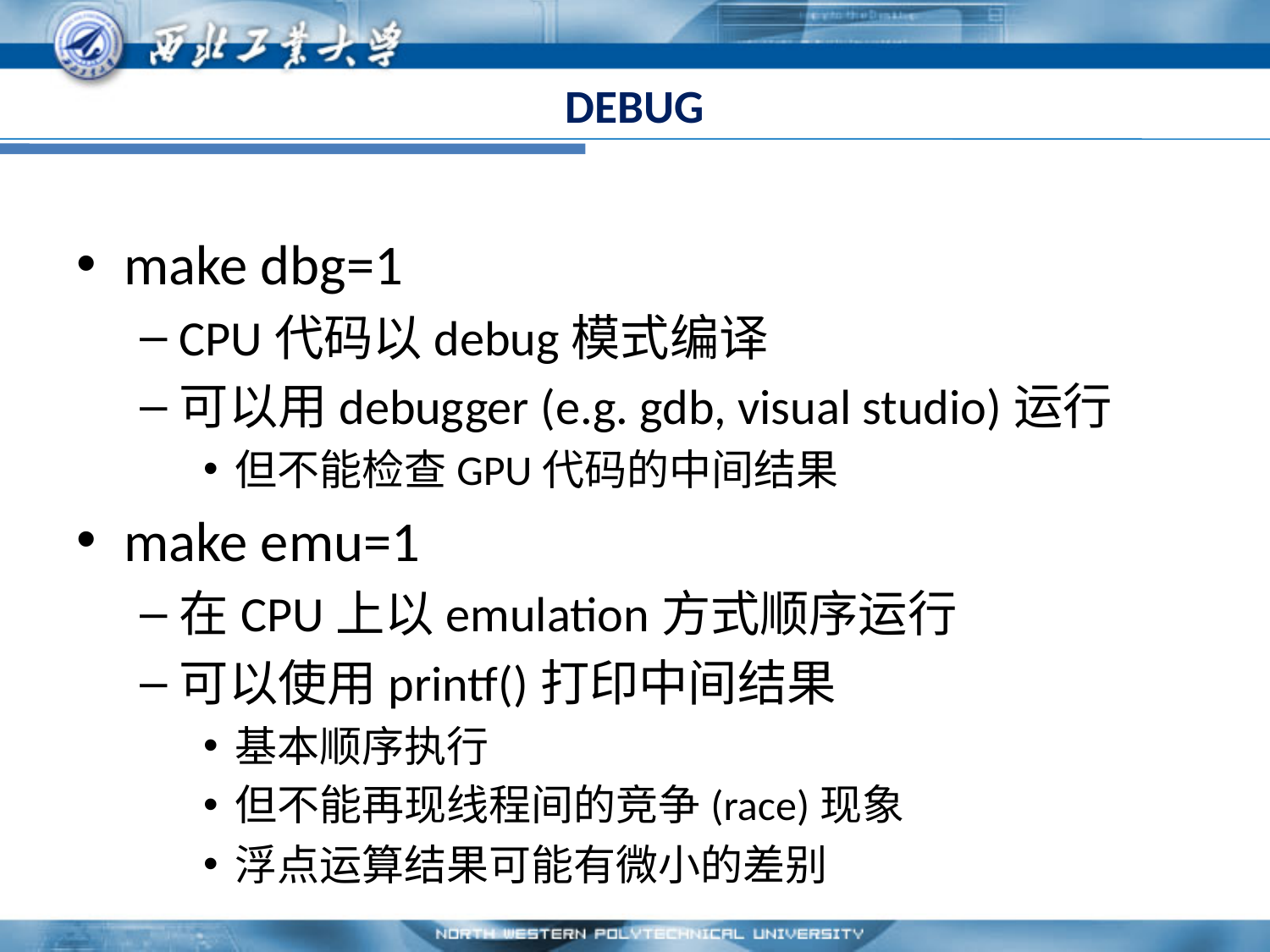

# DEBUG
make dbg=1
CPU代码以debug模式编译
可以用debugger (e.g. gdb, visual studio)运行
但不能检查GPU代码的中间结果
make emu=1
在CPU上以emulation方式顺序运行
可以使用printf()打印中间结果
基本顺序执行
但不能再现线程间的竞争(race)现象
浮点运算结果可能有微小的差别